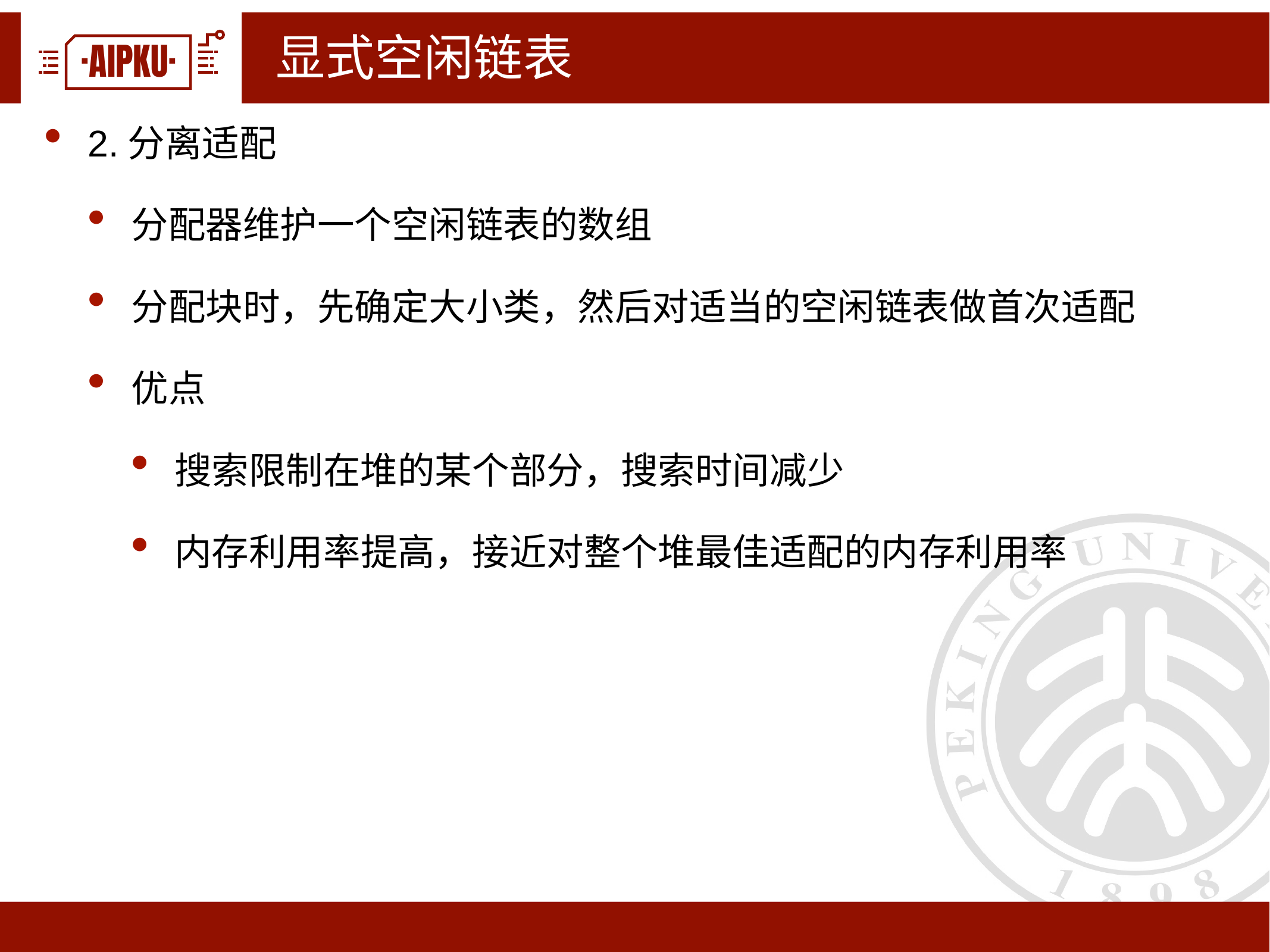

# 显式空闲链表
2.分离适配
分配器维护一个空闲链表的数组
分配块时，先确定大小类，然后对适当的空闲链表做首次适配
优点
搜索限制在堆的某个部分，搜索时间减少
内存利用率提高，接近对整个堆最佳适配的内存利用率